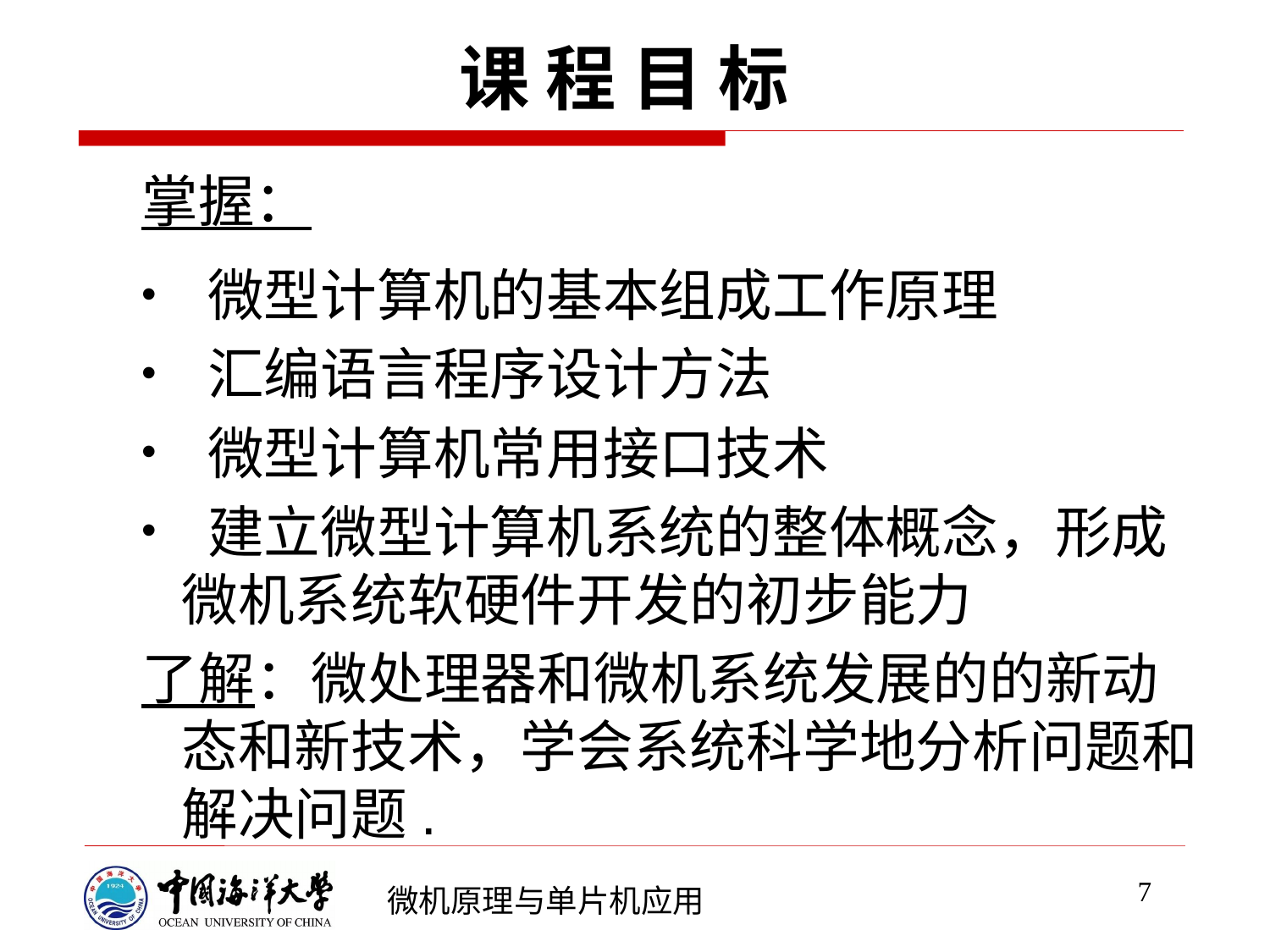

课 程 目 标
掌握：
 微型计算机的基本组成工作原理
 汇编语言程序设计方法
 微型计算机常用接口技术
 建立微型计算机系统的整体概念，形成微机系统软硬件开发的初步能力
了解：微处理器和微机系统发展的的新动态和新技术，学会系统科学地分析问题和解决问题.

7